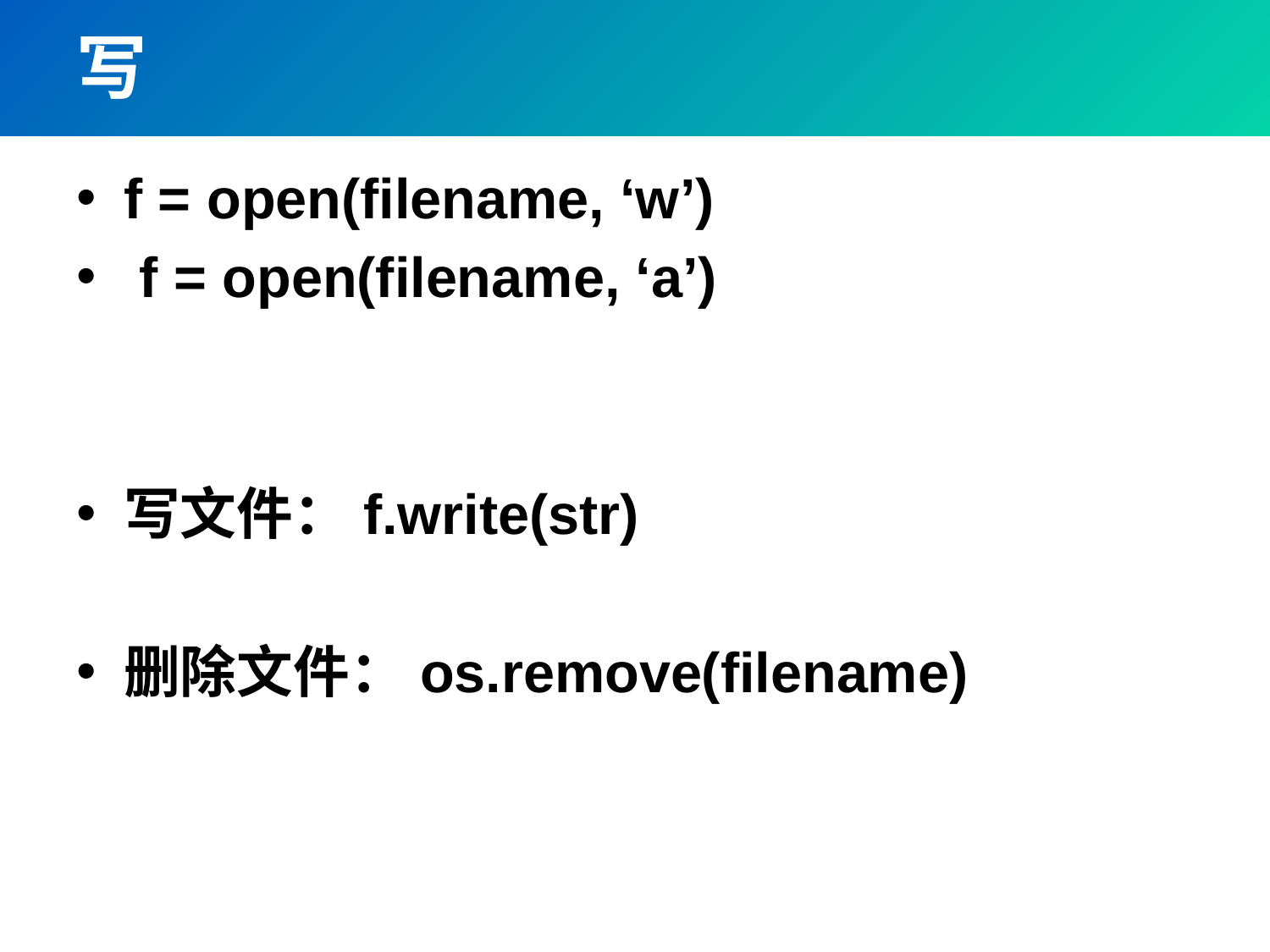

# 写
f = open(filename, ‘w’)
 f = open(filename, ‘a’)

写文件：f.write(str)

删除文件：os.remove(filename)